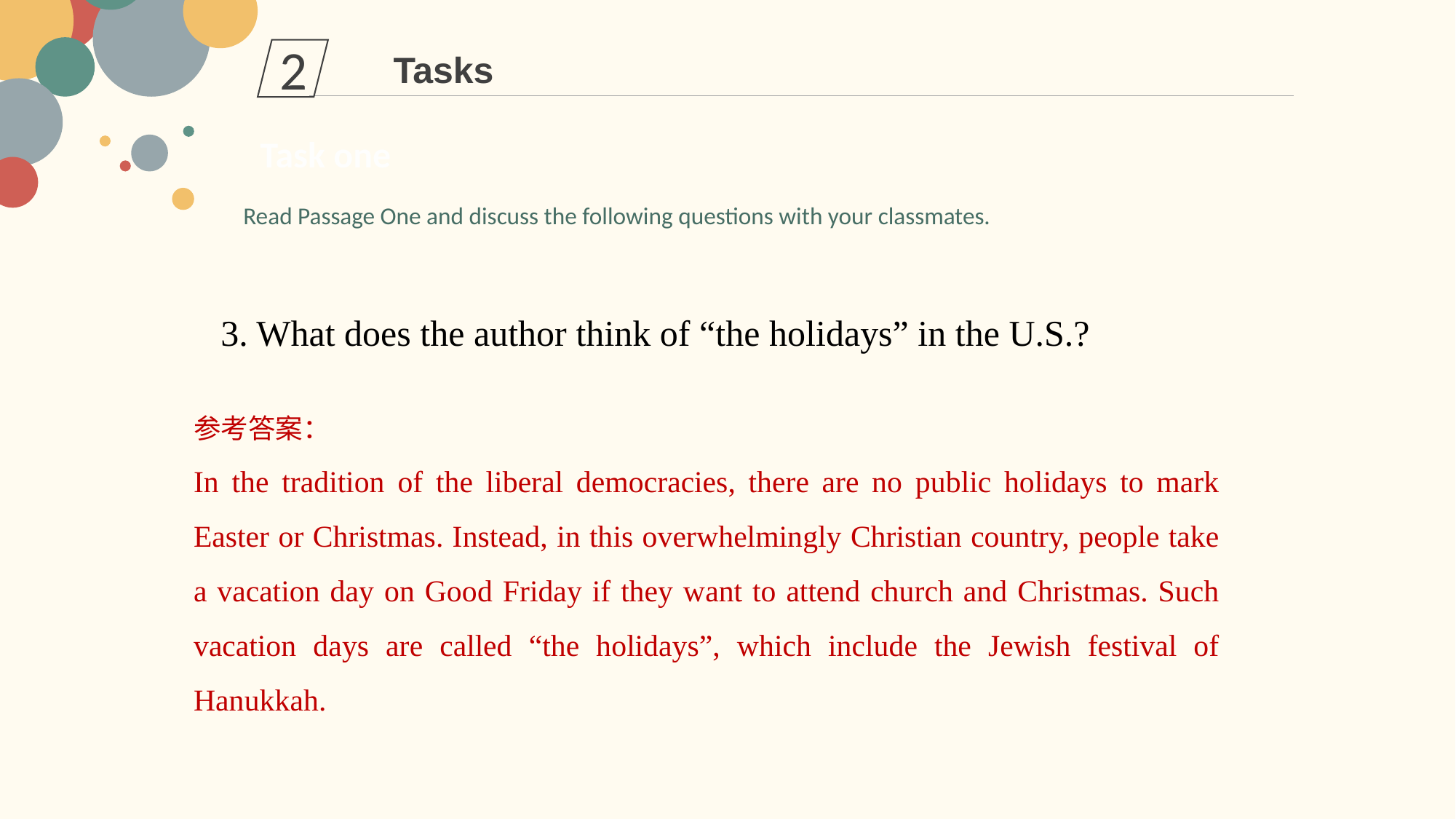

2
Tasks
Task one
Read Passage One and discuss the following questions with your classmates.
3. What does the author think of “the holidays” in the U.S.?
参考答案：
In the tradition of the liberal democracies, there are no public holidays to mark Easter or Christmas. Instead, in this overwhelmingly Christian country, people take a vacation day on Good Friday if they want to attend church and Christmas. Such vacation days are called “the holidays”, which include the Jewish festival of Hanukkah.